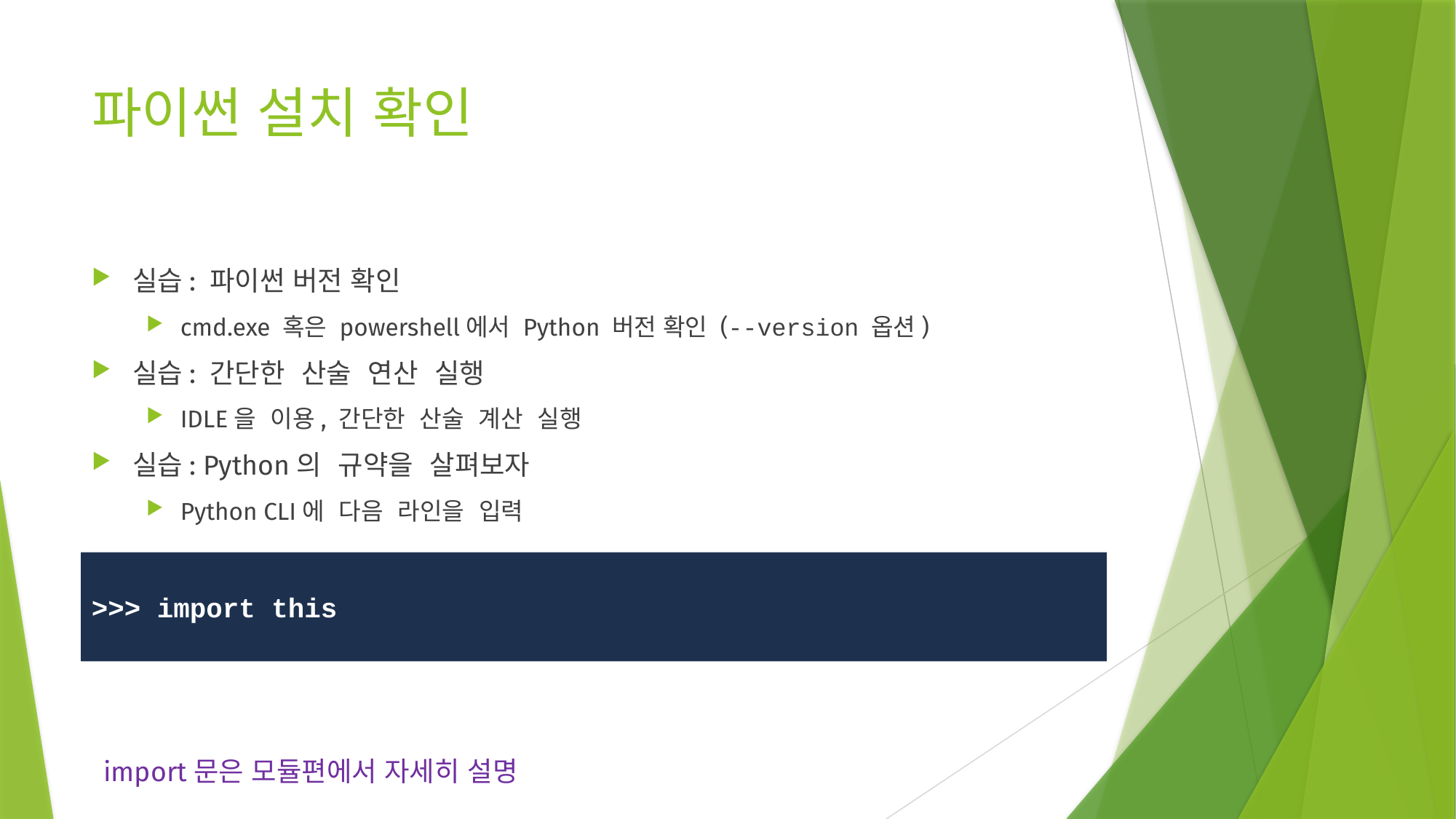

# 파이썬 설치 확인
실습: 파이썬 버전 확인
cmd.exe 혹은 powershell에서 Python 버전 확인 (--version 옵션)
실습: 간단한 산술 연산 실행
IDLE을 이용, 간단한 산술 계산 실행
실습: Python의 규약을 살펴보자
Python CLI에 다음 라인을 입력

>>> import this

import문은 모듈편에서 자세히 설명